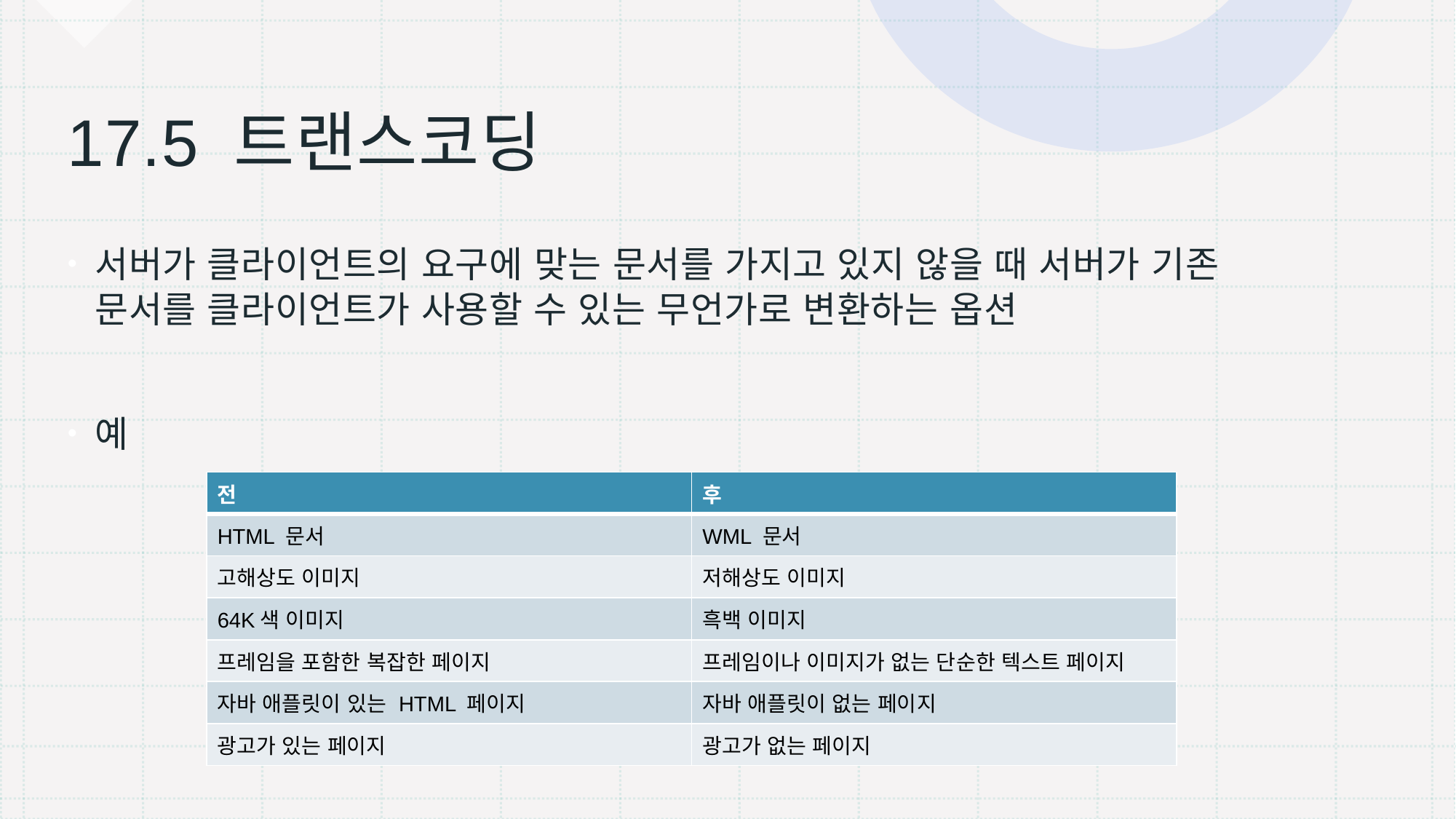

# 17.5 트랜스코딩
서버가 클라이언트의 요구에 맞는 문서를 가지고 있지 않을 때 서버가 기존 문서를 클라이언트가 사용할 수 있는 무언가로 변환하는 옵션

예
| 전 | 후 |
| --- | --- |
| HTML 문서 | WML 문서 |
| 고해상도 이미지 | 저해상도 이미지 |
| 64K색 이미지 | 흑백 이미지 |
| 프레임을 포함한 복잡한 페이지 | 프레임이나 이미지가 없는 단순한 텍스트 페이지 |
| 자바 애플릿이 있는 HTML 페이지 | 자바 애플릿이 없는 페이지 |
| 광고가 있는 페이지 | 광고가 없는 페이지 |